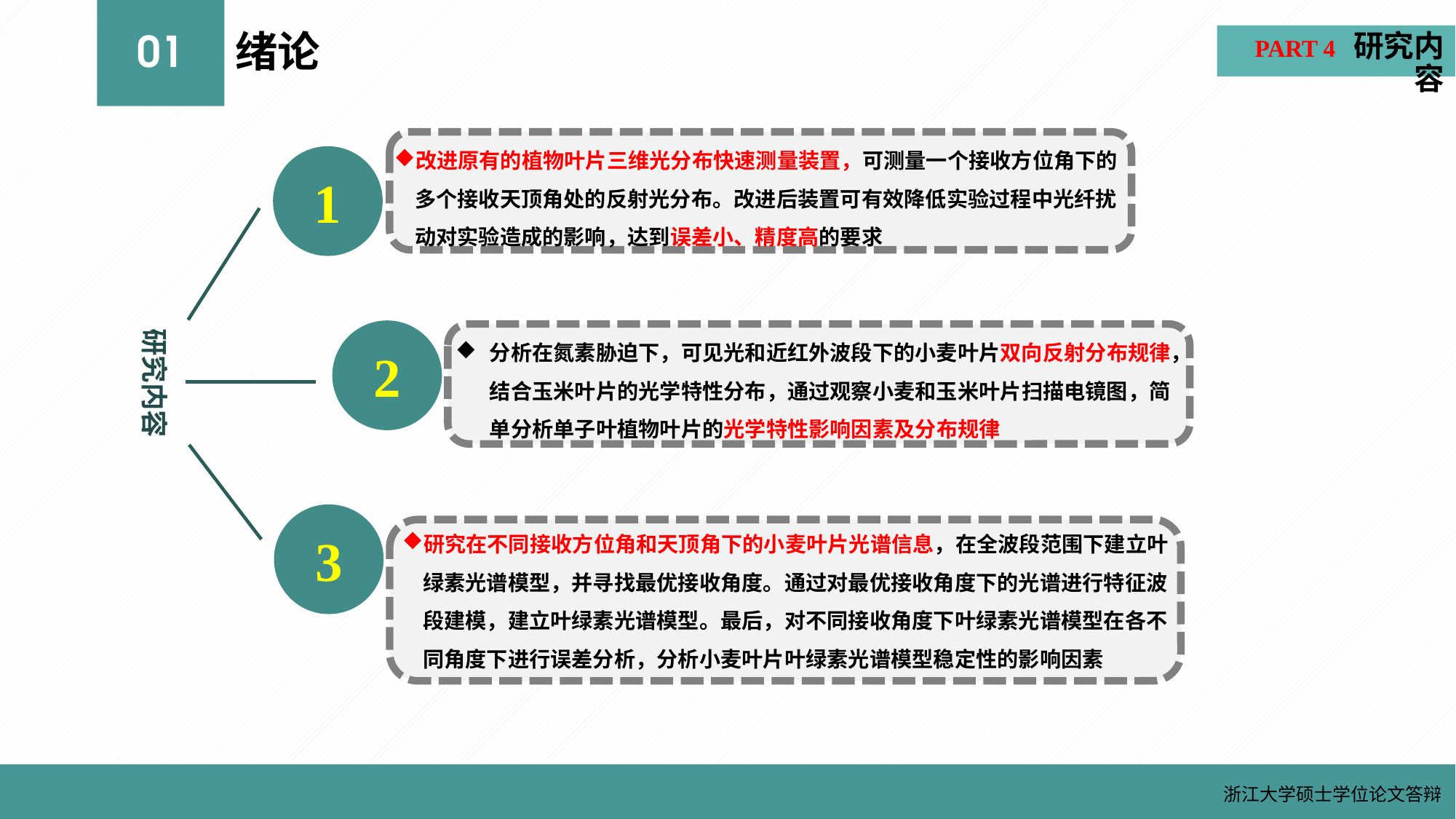

PART 4  研究内容
01
绪论
改进原有的植物叶片三维光分布快速测量装置，可测量一个接收方位角下的多个接收天顶角处的反射光分布。改进后装置可有效降低实验过程中光纤扰动对实验造成的影响，达到误差小、精度高的要求

1
研究内容
2
分析在氮素胁迫下，可见光和近红外波段下的小麦叶片双向反射分布规律，结合玉米叶片的光学特性分布，通过观察小麦和玉米叶片扫描电镜图，简单分析单子叶植物叶片的光学特性影响因素及分布规律

3
研究在不同接收方位角和天顶角下的小麦叶片光谱信息，在全波段范围下建立叶绿素光谱模型，并寻找最优接收角度。通过对最优接收角度下的光谱进行特征波段建模，建立叶绿素光谱模型。最后，对不同接收角度下叶绿素光谱模型在各不同角度下进行误差分析，分析小麦叶片叶绿素光谱模型稳定性的影响因素